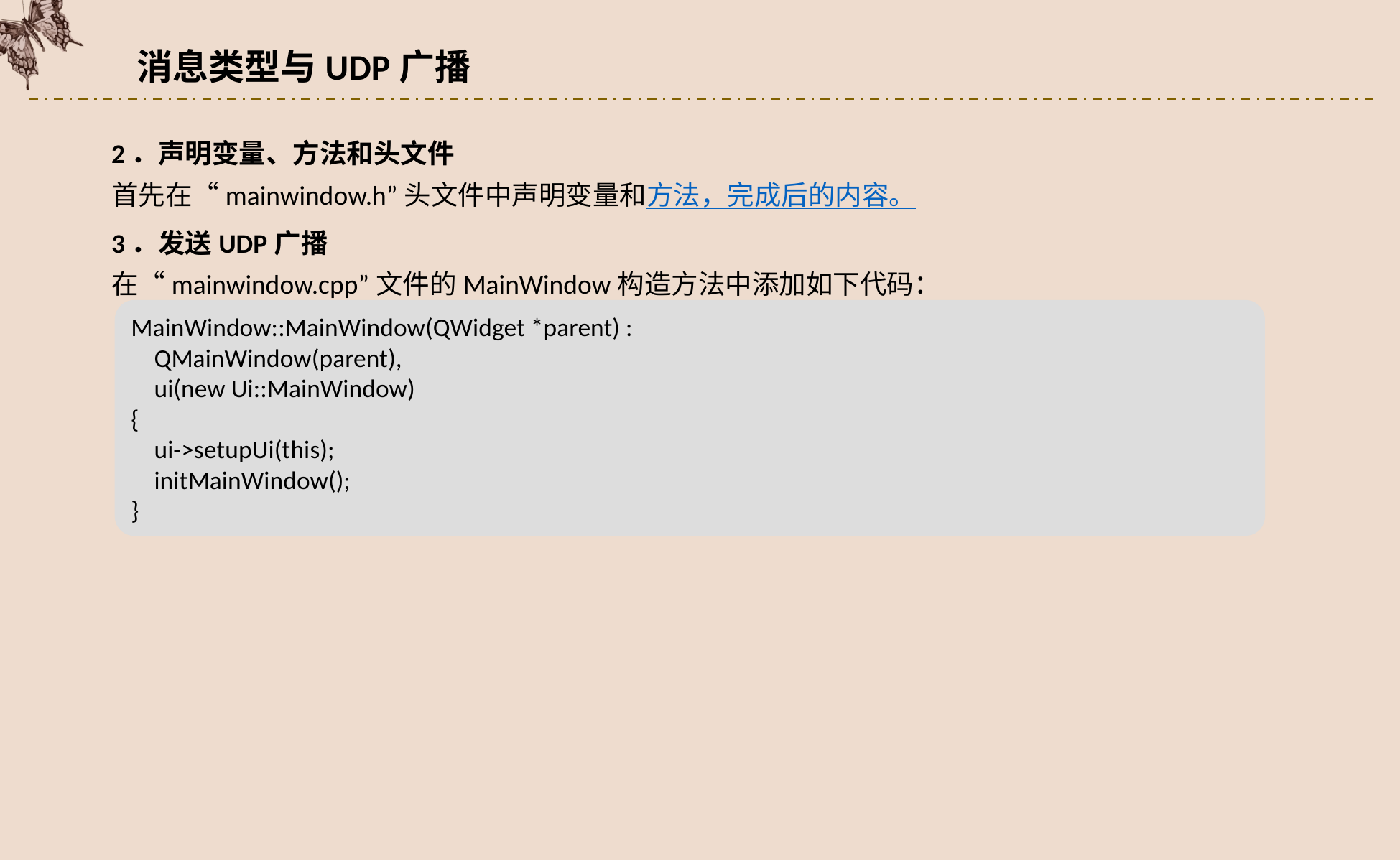

消息类型与UDP广播
2．声明变量、方法和头文件
首先在“mainwindow.h”头文件中声明变量和方法，完成后的内容。
3．发送UDP广播
在“mainwindow.cpp”文件的MainWindow构造方法中添加如下代码：
MainWindow::MainWindow(QWidget *parent) :
    QMainWindow(parent),
    ui(new Ui::MainWindow)
{
    ui->setupUi(this);
    initMainWindow();
}